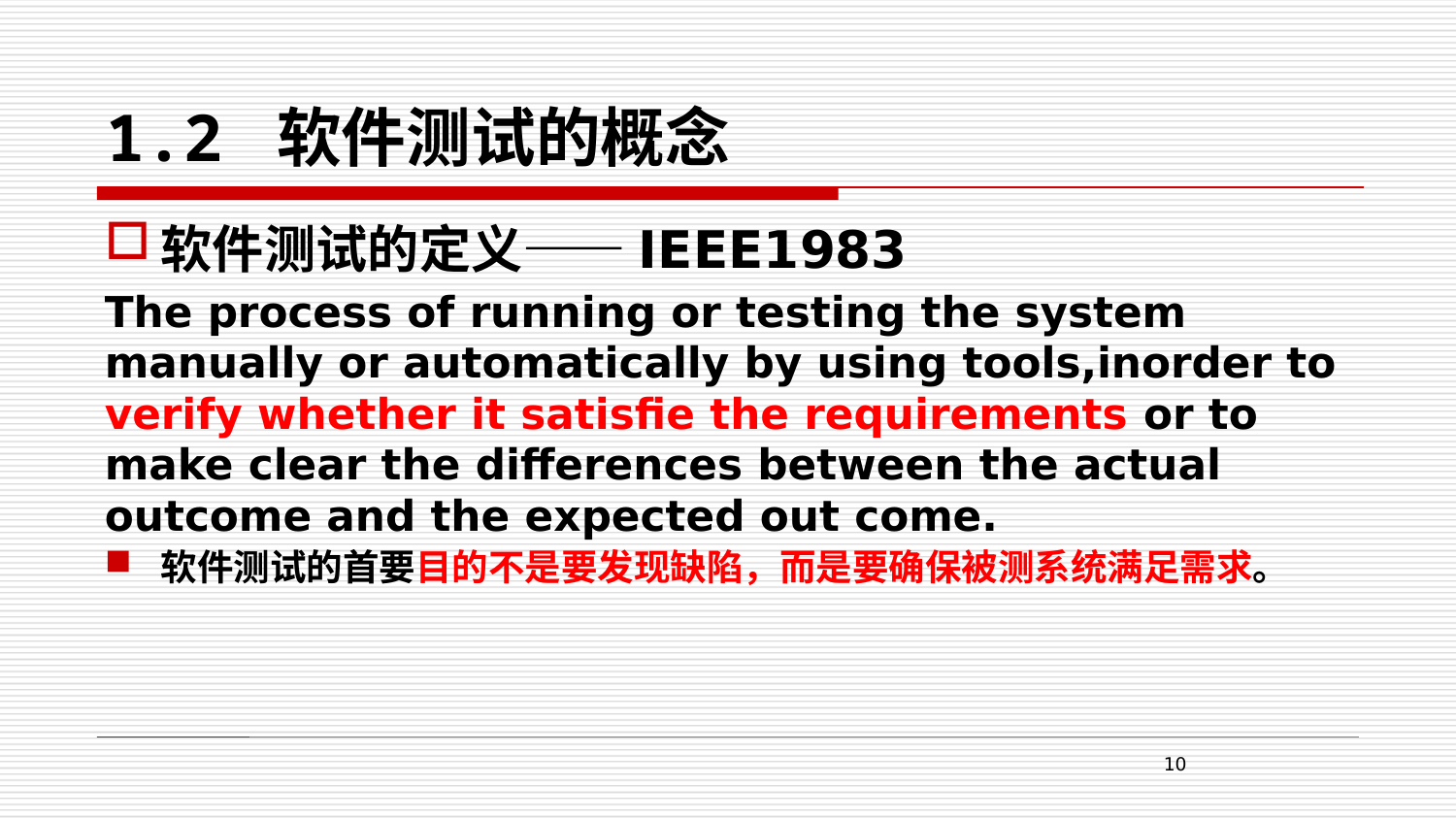

# 1.2 软件测试的概念
软件测试的定义——IEEE1983
The process of running or testing the system manually or automatically by using tools,inorder to verify whether it satisfie the requirements or to make clear the differences between the actual outcome and the expected out come.
软件测试的首要目的不是要发现缺陷，而是要确保被测系统满足需求。

10